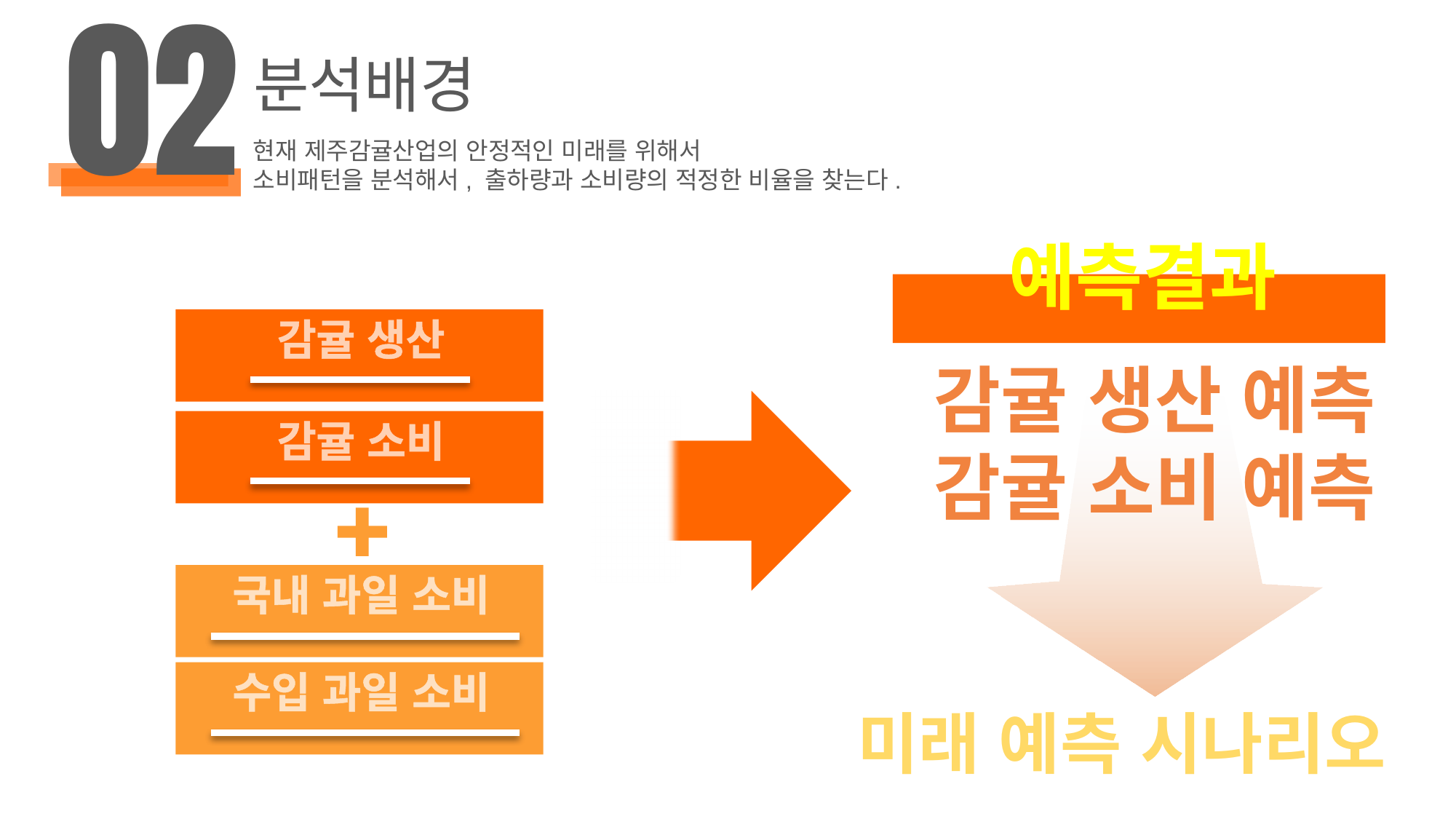

02
분석배경
현재 제주감귤산업의 안정적인 미래를 위해서
소비패턴을 분석해서, 출하량과 소비량의 적정한 비율을 찾는다.

예측결과

감귤 생산

감귤 소비

국내 과일 소비

수입 과일 소비

감귤 생산 예측
감귤 소비 예측

미래 예측 시나리오